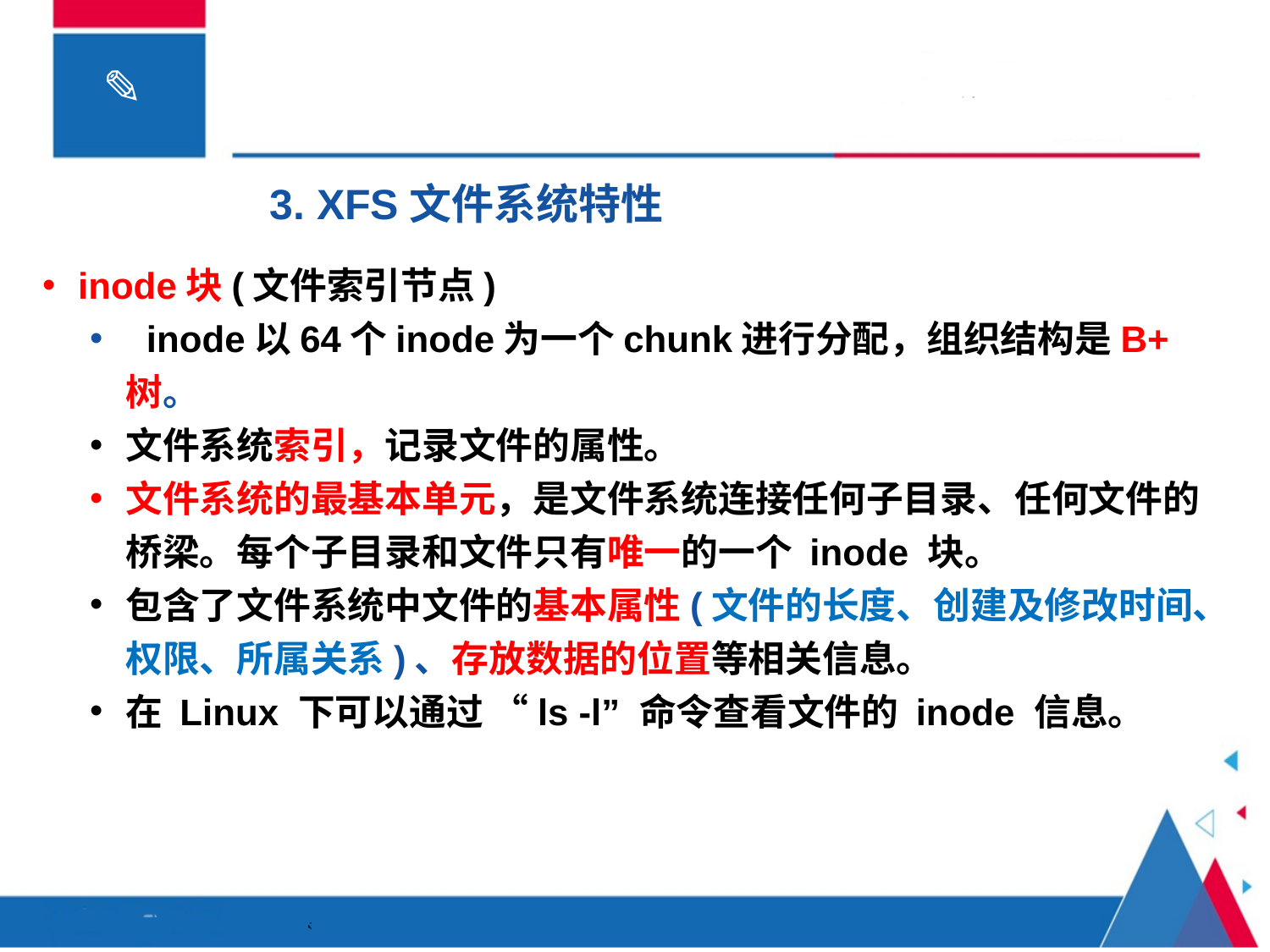

3. XFS文件系统特性
inode块(文件索引节点)
  inode以64个inode为一个chunk进行分配，组织结构是B+树。
文件系统索引，记录文件的属性。
文件系统的最基本单元，是文件系统连接任何子目录、任何文件的桥梁。每个子目录和文件只有唯一的一个 inode 块。
包含了文件系统中文件的基本属性(文件的长度、创建及修改时间、权限、所属关系)、存放数据的位置等相关信息。
在 Linux 下可以通过 “ls -l” 命令查看文件的 inode 信息。